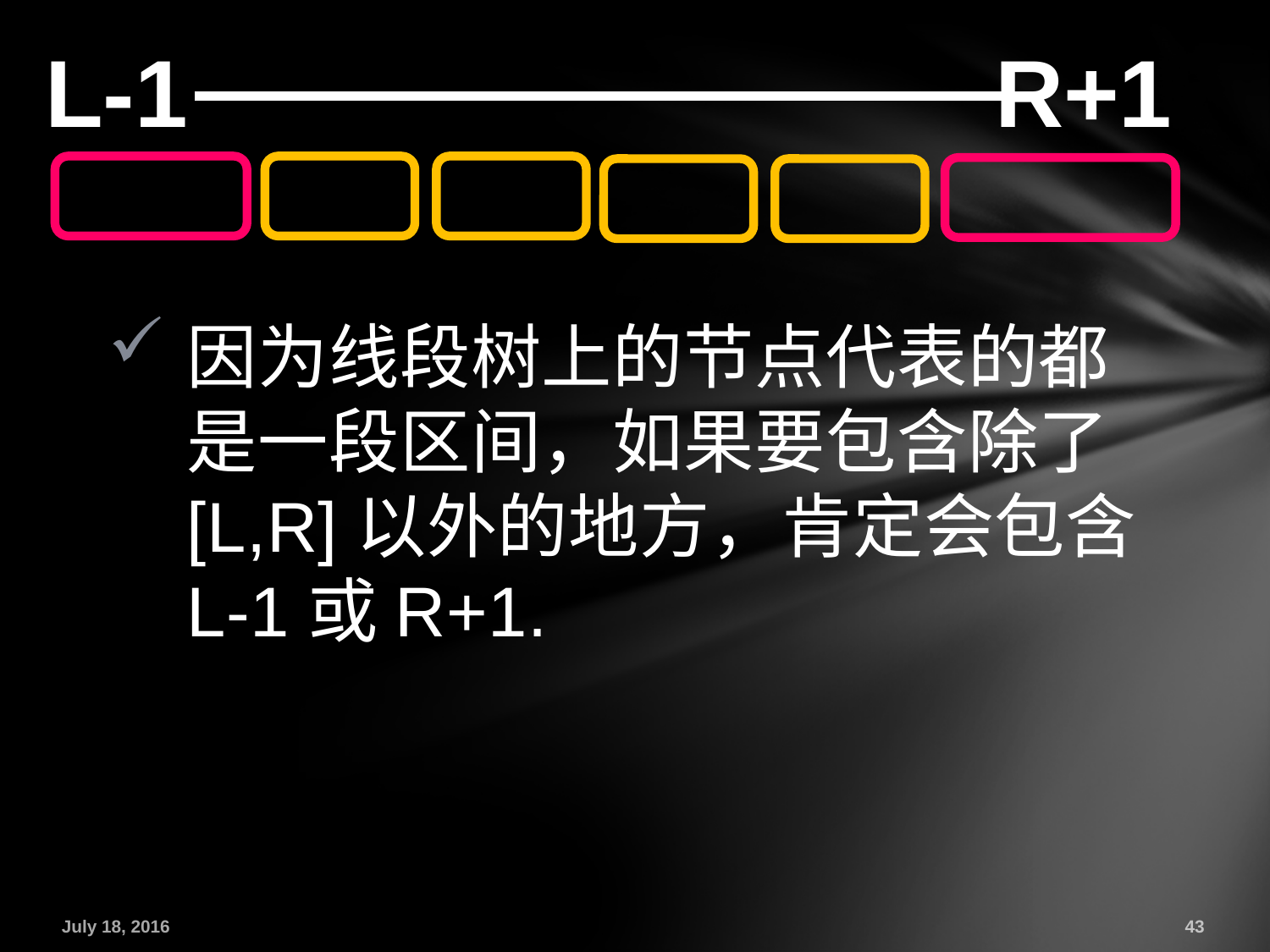

L-1
R+1

因为线段树上的节点代表的都是一段区间，如果要包含除了[L,R]以外的地方，肯定会包含L-1或R+1.
July 18, 2016

43